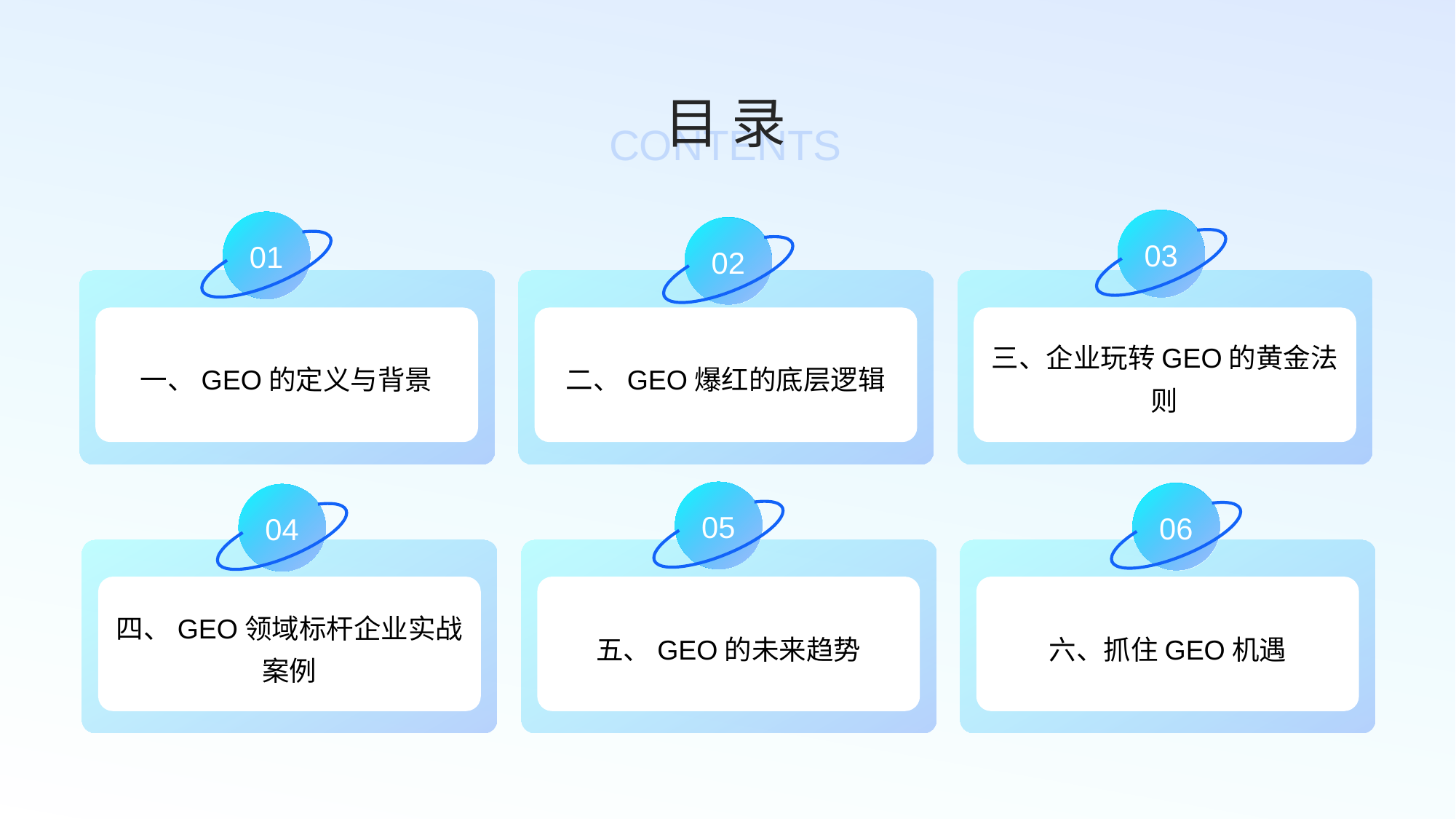

目 录
CONTENTS

03
01
02

一、GEO的定义与背景
二、GEO爆红的底层逻辑
三、企业玩转GEO的黄金法则

05
06
04

四、GEO领域标杆企业实战案例
五、GEO的未来趋势
六、抓住GEO机遇